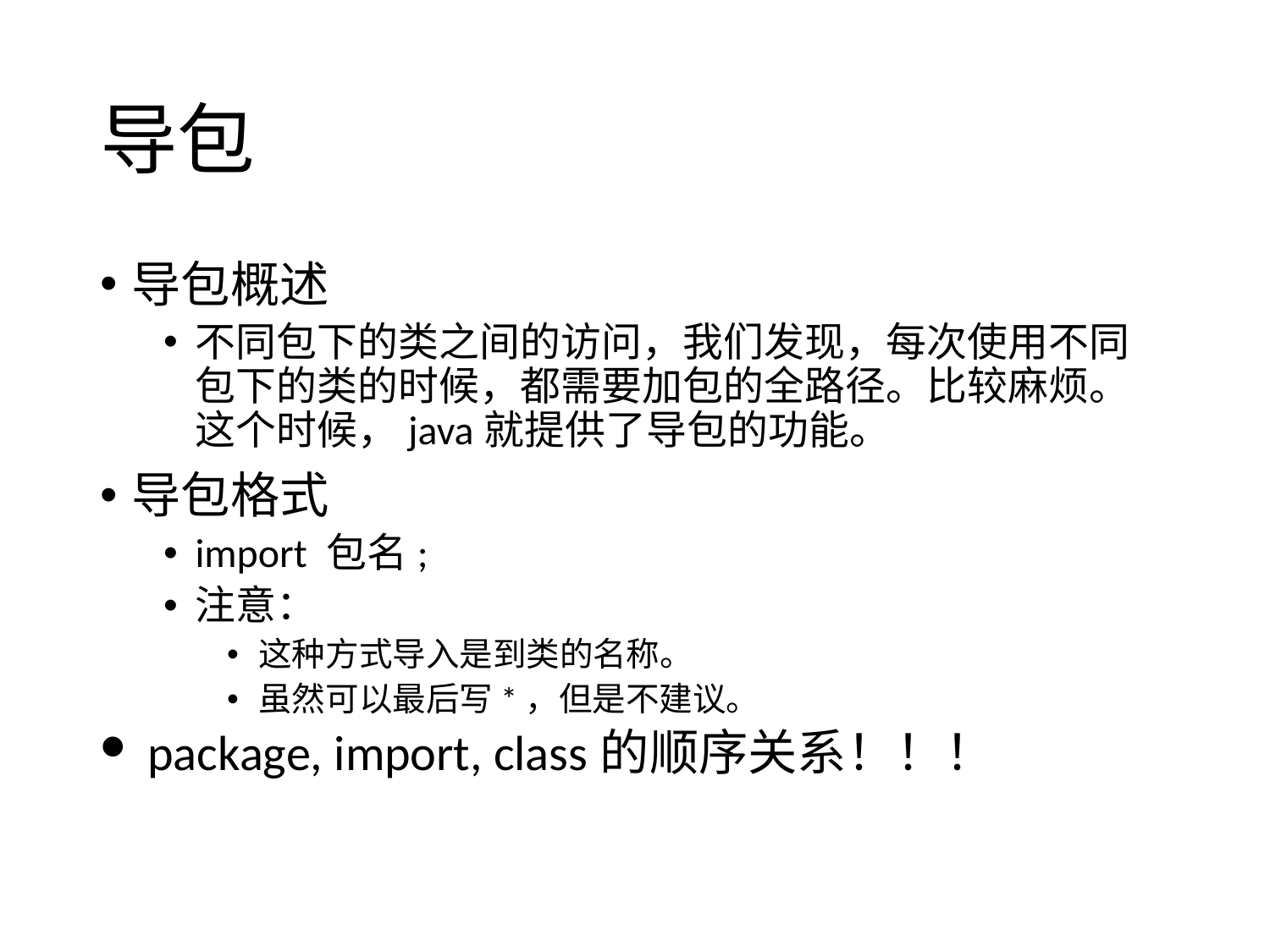

# 导包
导包概述
不同包下的类之间的访问，我们发现，每次使用不同包下的类的时候，都需要加包的全路径。比较麻烦。这个时候，java就提供了导包的功能。
导包格式
import 包名;
注意：
这种方式导入是到类的名称。
虽然可以最后写*，但是不建议。
package, import, class的顺序关系！！！